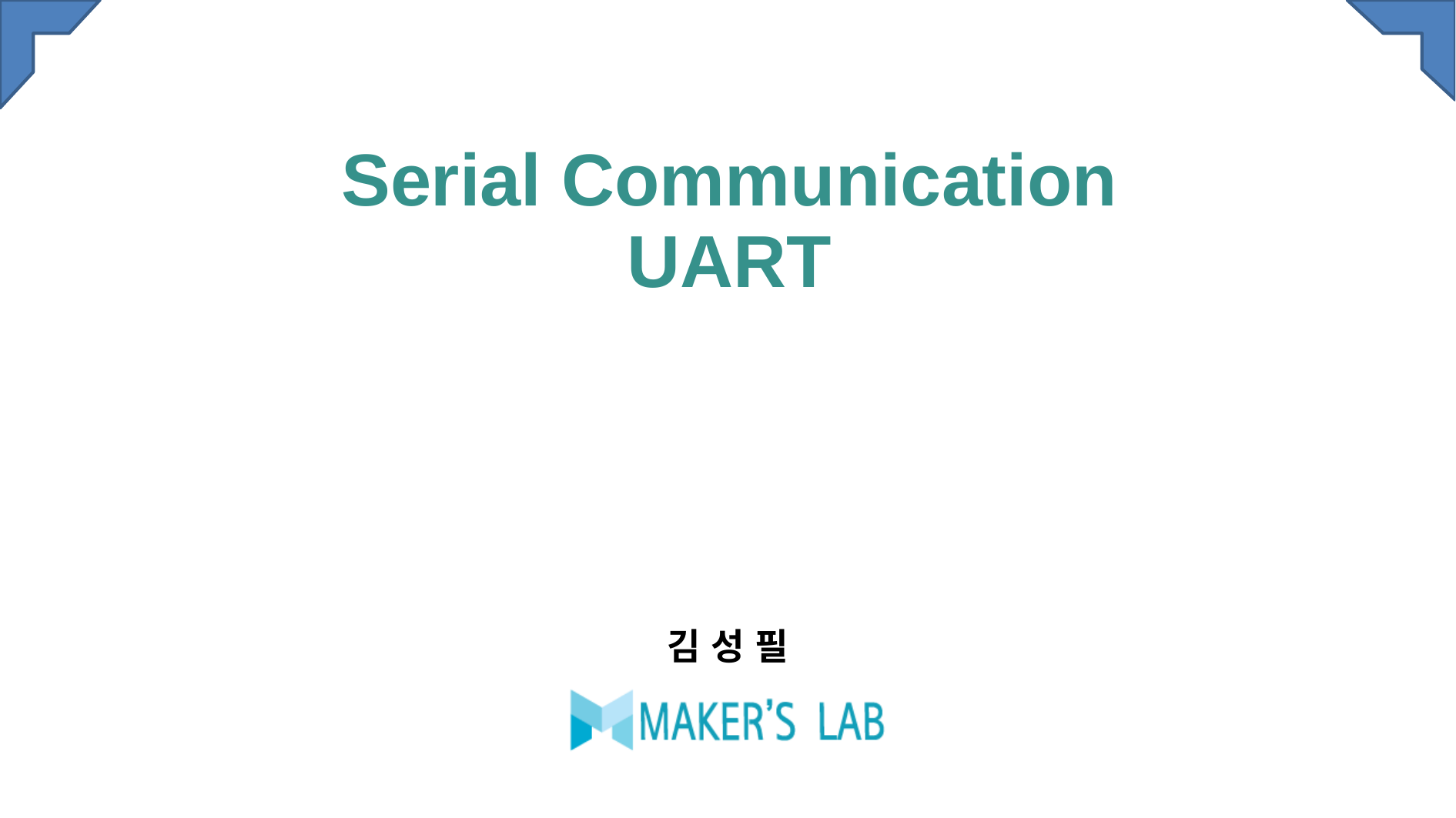

# Serial Communication UART

김 성 필